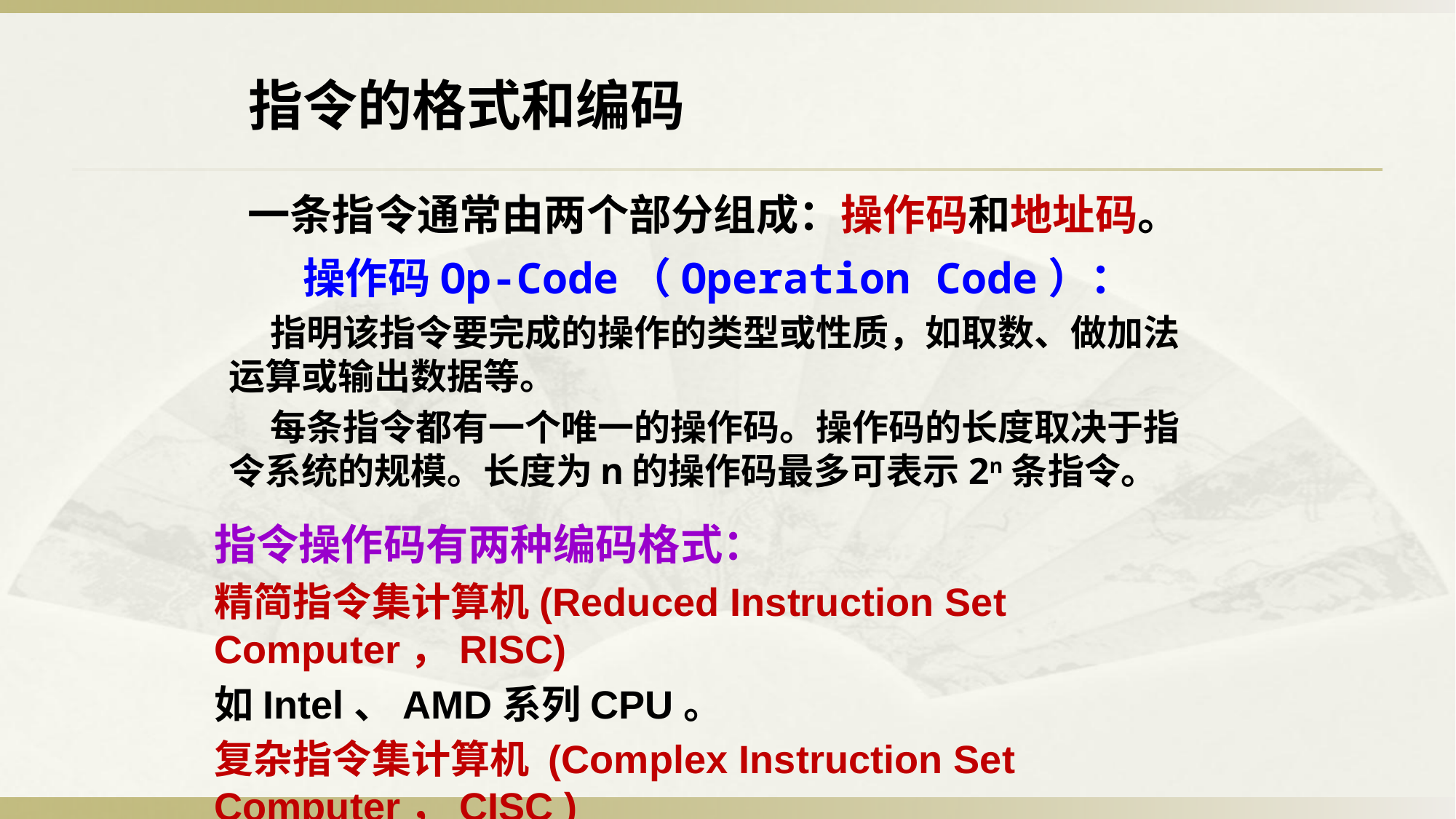

指令的格式和编码
一条指令通常由两个部分组成：操作码和地址码。
 操作码Op-Code（Operation Code）：
    指明该指令要完成的操作的类型或性质，如取数、做加法运算或输出数据等。
    每条指令都有一个唯一的操作码。操作码的长度取决于指令系统的规模。长度为n的操作码最多可表示2n条指令。
指令操作码有两种编码格式：
精简指令集计算机(Reduced Instruction Set Computer，RISC)
如Intel、AMD系列CPU。
复杂指令集计算机 (Complex Instruction Set Computer，CISC )
如ARM系列CPU。